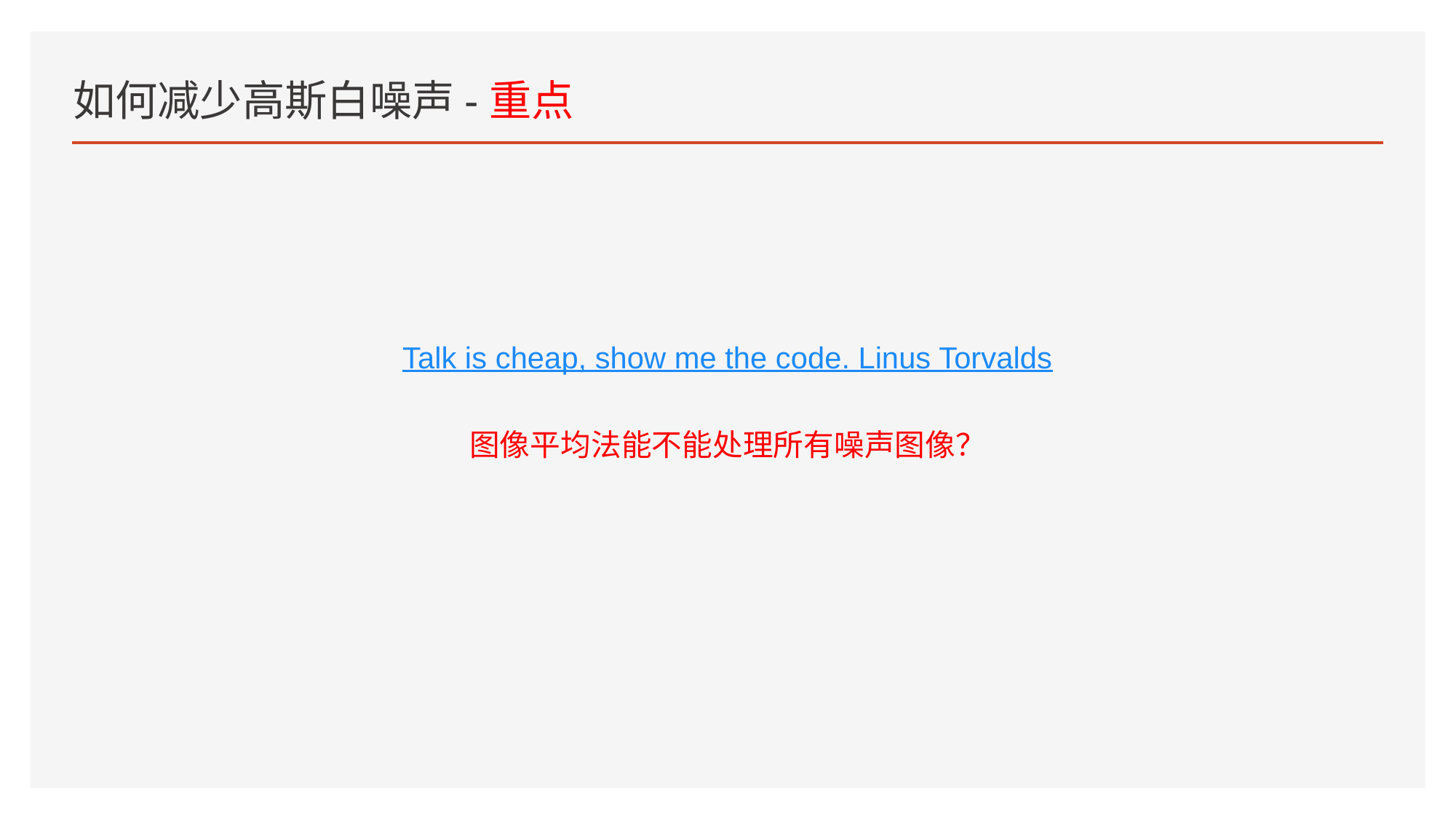

# 如何减少高斯白噪声-重点
Talk is cheap, show me the code. Linus Torvalds
图像平均法能不能处理所有噪声图像？